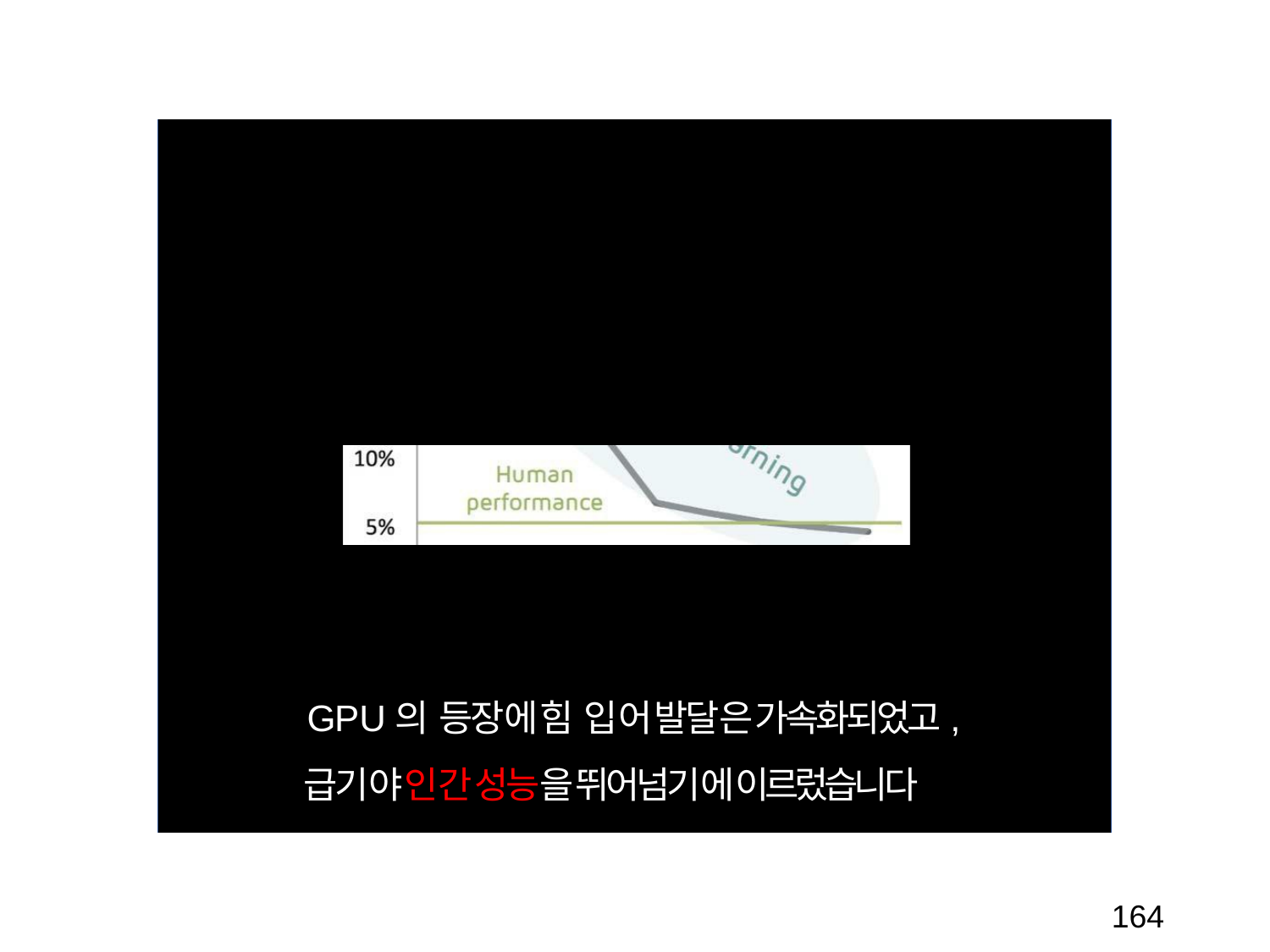

GPU의 등장에힘 입어발달은가속화되었고, 급기야인간성능을뛰어넘기에이르렀습니다